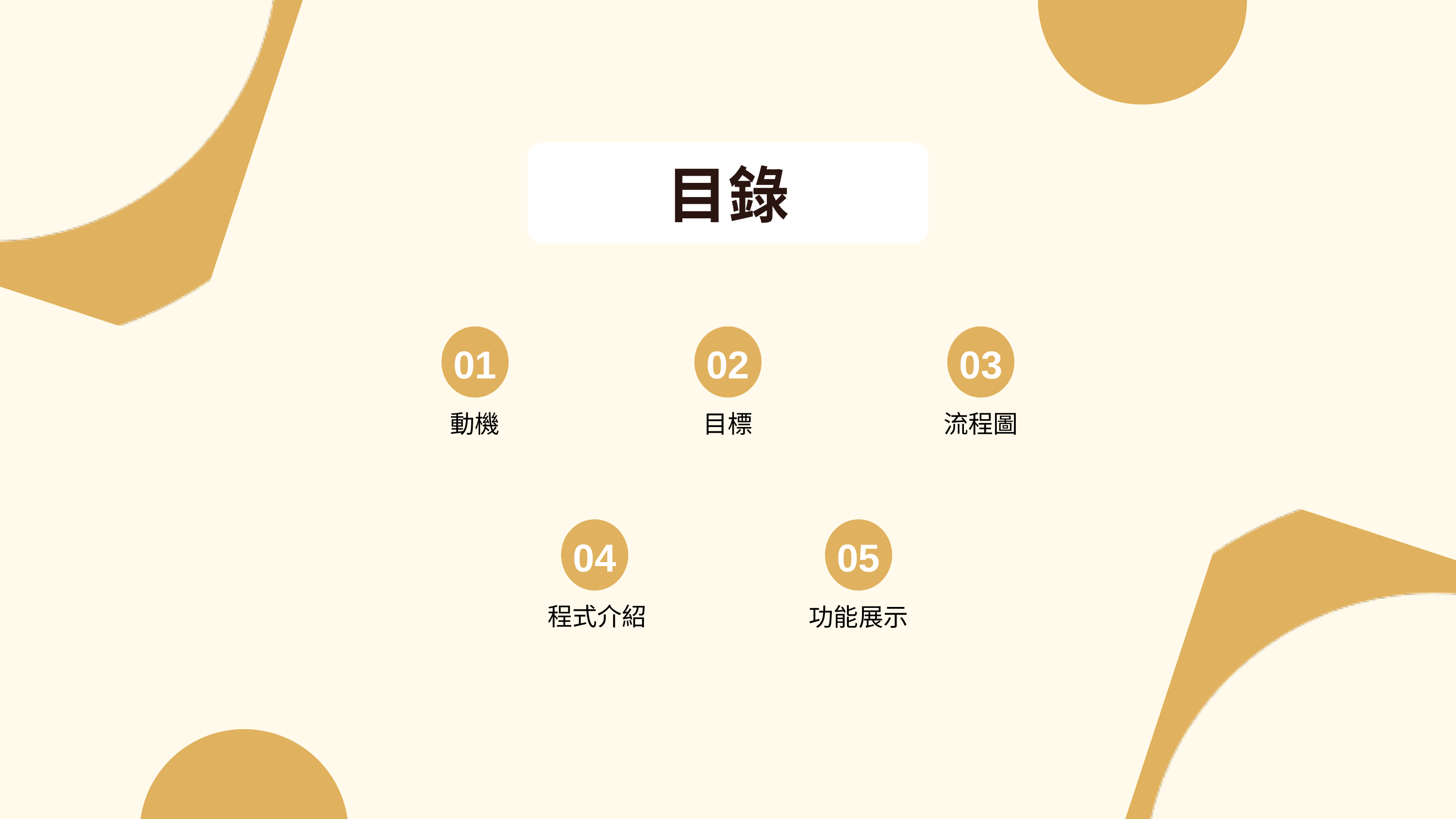

目錄

01

02

03
動機
目標
流程圖

04

05

程式介紹
功能展示